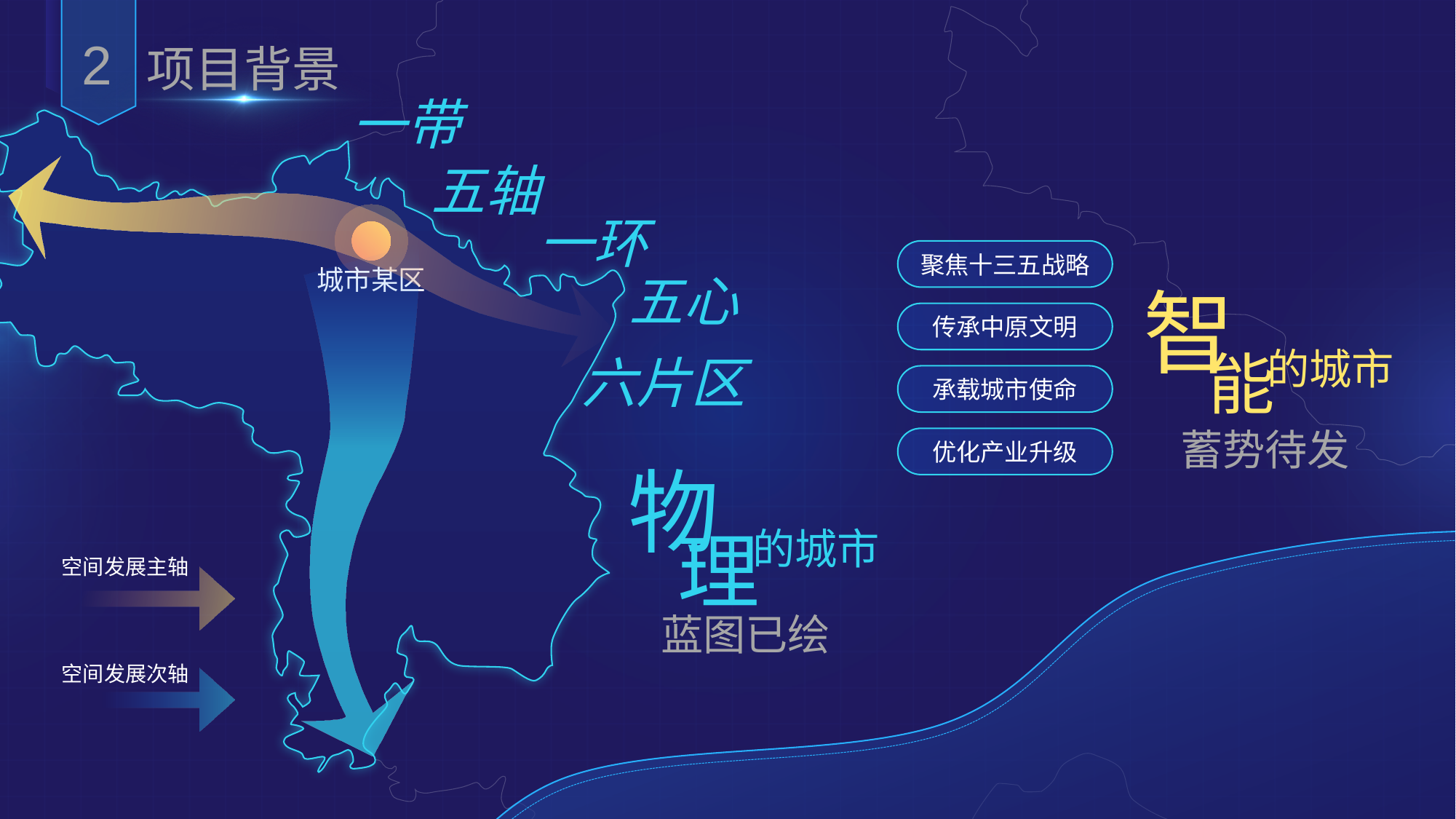

2
项目背景
一带

五轴

一环

聚焦十三五战略

城市某区
五心
智
能
的城市
传承中原文明
六片区
承载城市使命
优化产业升级
蓄势待发
物
理
的城市

空间发展主轴

蓝图已绘
空间发展次轴